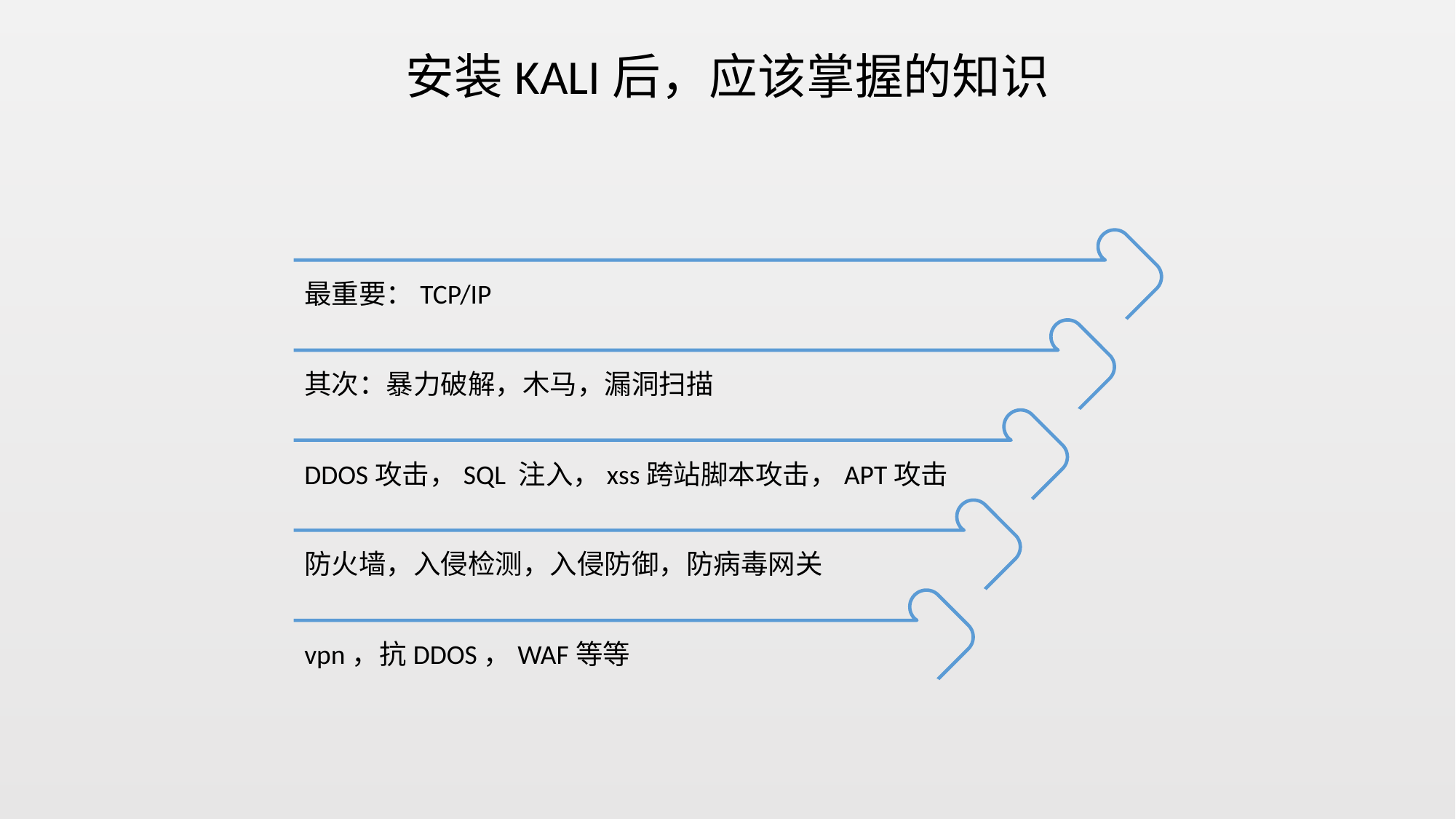

安装KALI后，应该掌握的知识
最重要：TCP/IP
其次：暴力破解，木马，漏洞扫描
DDOS攻击，SQL 注入，xss跨站脚本攻击，APT攻击
防火墙，入侵检测，入侵防御，防病毒网关
vpn，抗DDOS，WAF等等